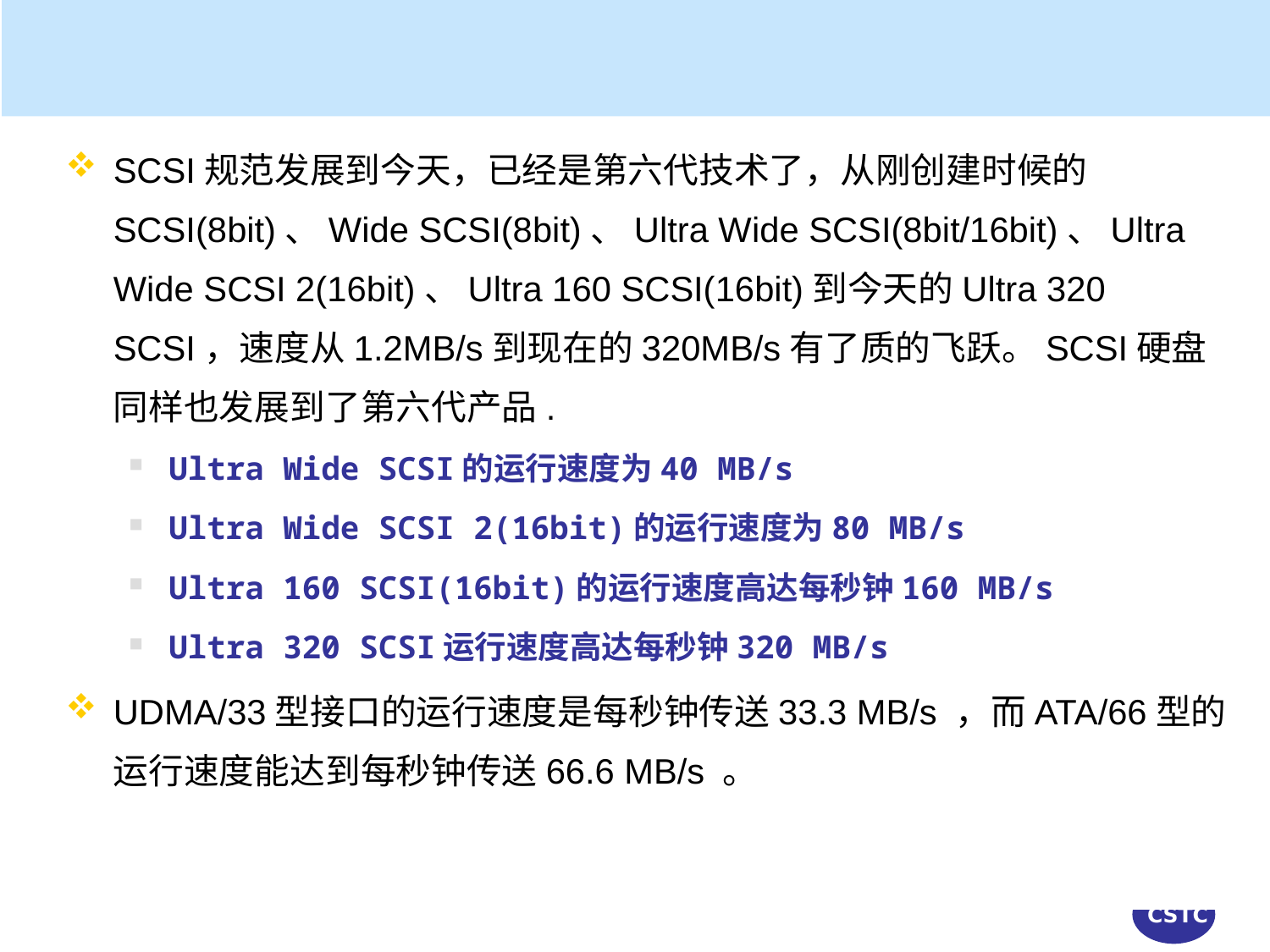

SCSI规范发展到今天，已经是第六代技术了，从刚创建时候的SCSI(8bit)、Wide SCSI(8bit)、Ultra Wide SCSI(8bit/16bit)、Ultra Wide SCSI 2(16bit)、Ultra 160 SCSI(16bit)到今天的Ultra 320 SCSI，速度从1.2MB/s到现在的320MB/s有了质的飞跃。SCSI硬盘同样也发展到了第六代产品.
Ultra Wide SCSI的运行速度为40 MB/s
Ultra Wide SCSI 2(16bit)的运行速度为80 MB/s
Ultra 160 SCSI(16bit)的运行速度高达每秒钟160 MB/s
Ultra 320 SCSI运行速度高达每秒钟320 MB/s
UDMA/33型接口的运行速度是每秒钟传送33.3 MB/s ，而ATA/66型的运行速度能达到每秒钟传送66.6 MB/s 。